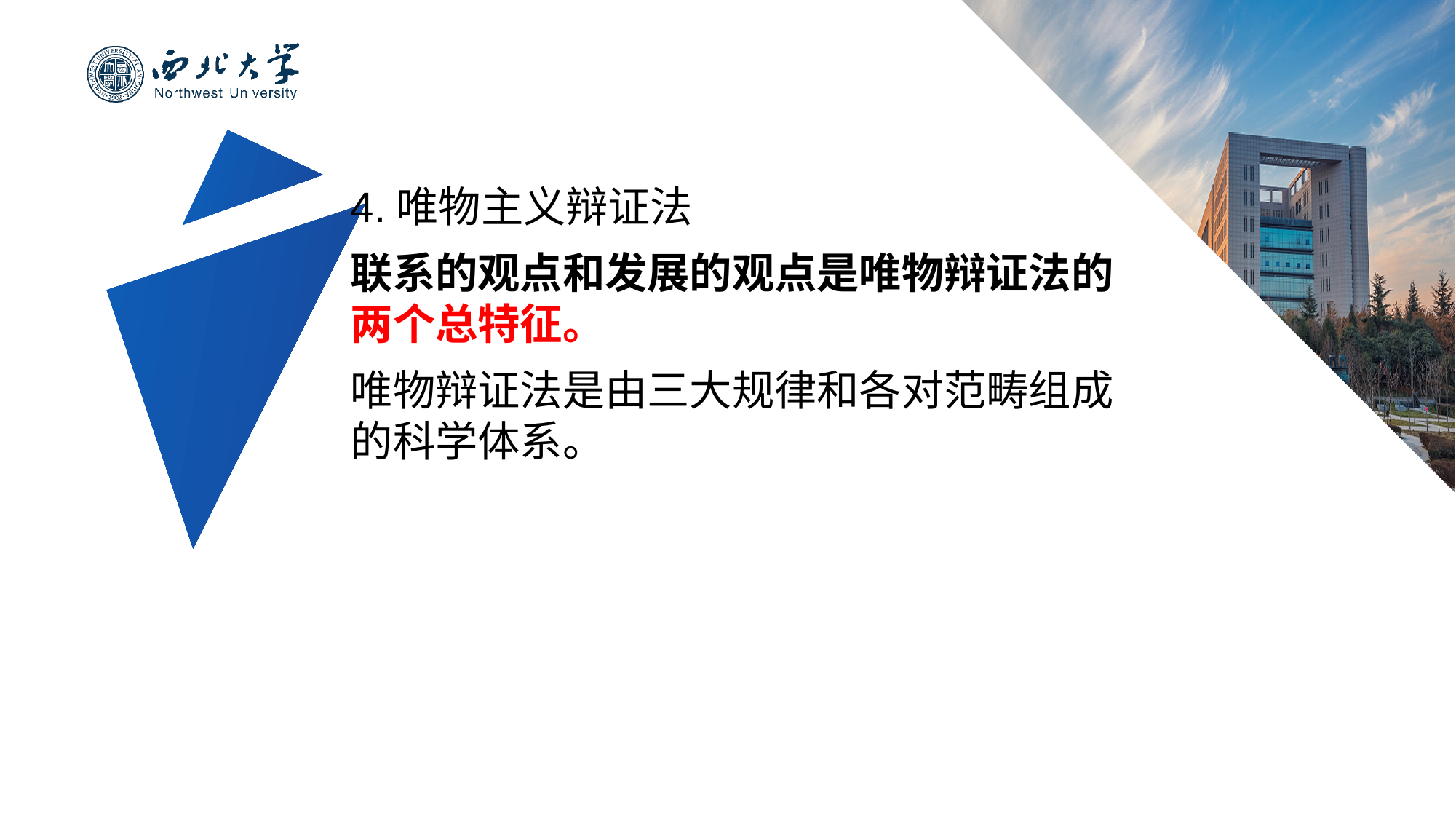

4.唯物主义辩证法
联系的观点和发展的观点是唯物辩证法的两个总特征。
唯物辩证法是由三大规律和各对范畴组成的科学体系。